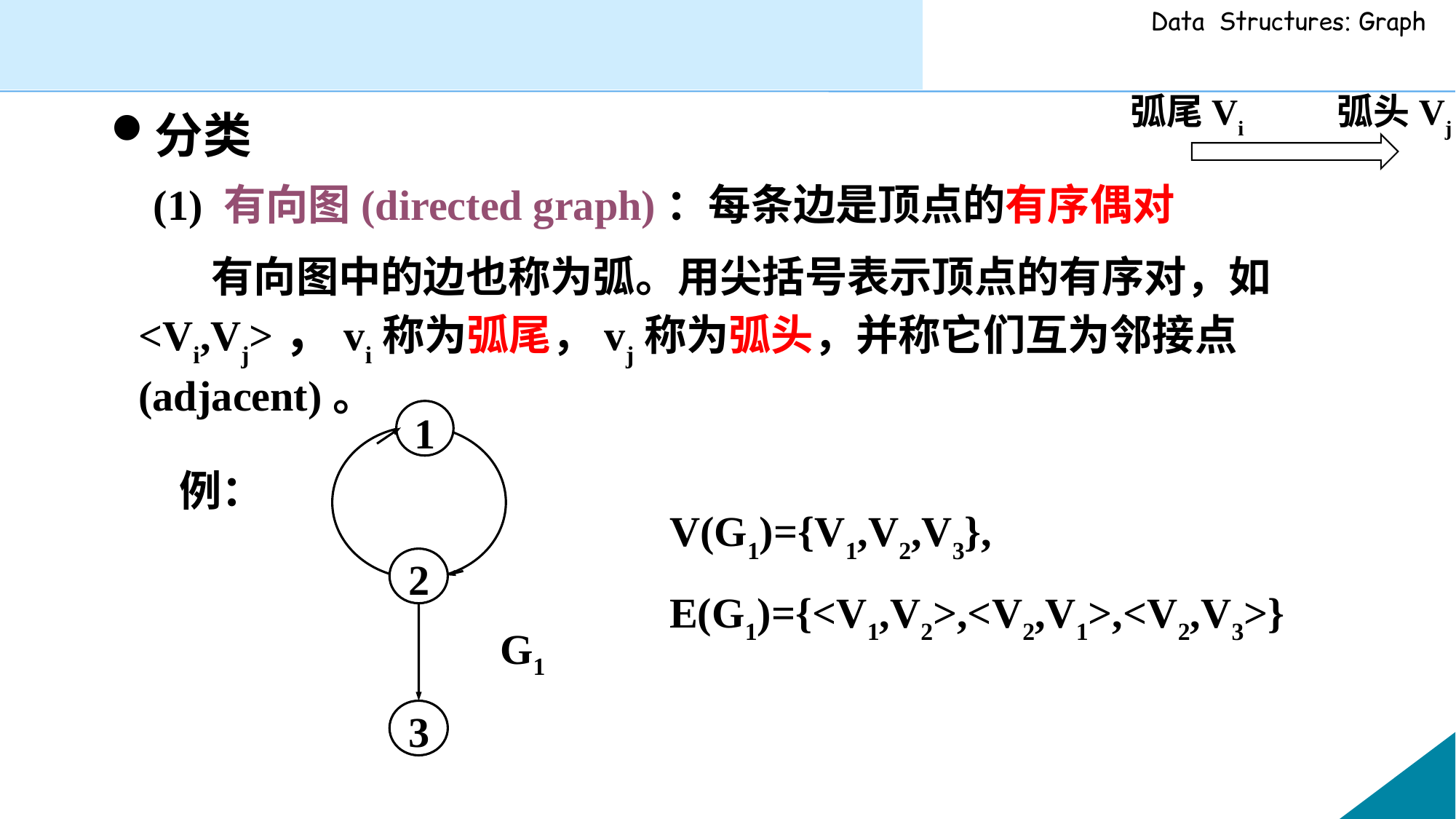

弧头Vj
弧尾Vi
分类
    (1) 有向图(directed graph)：每条边是顶点的有序偶对
        有向图中的边也称为弧。用尖括号表示顶点的有序对，如<Vi,Vj>，vi称为弧尾，vj称为弧头，并称它们互为邻接点(adjacent)。

      例：

1

2

G1

3
V(G1)={V1,V2,V3},
E(G1)={<V1,V2>,<V2,V1>,<V2,V3>}